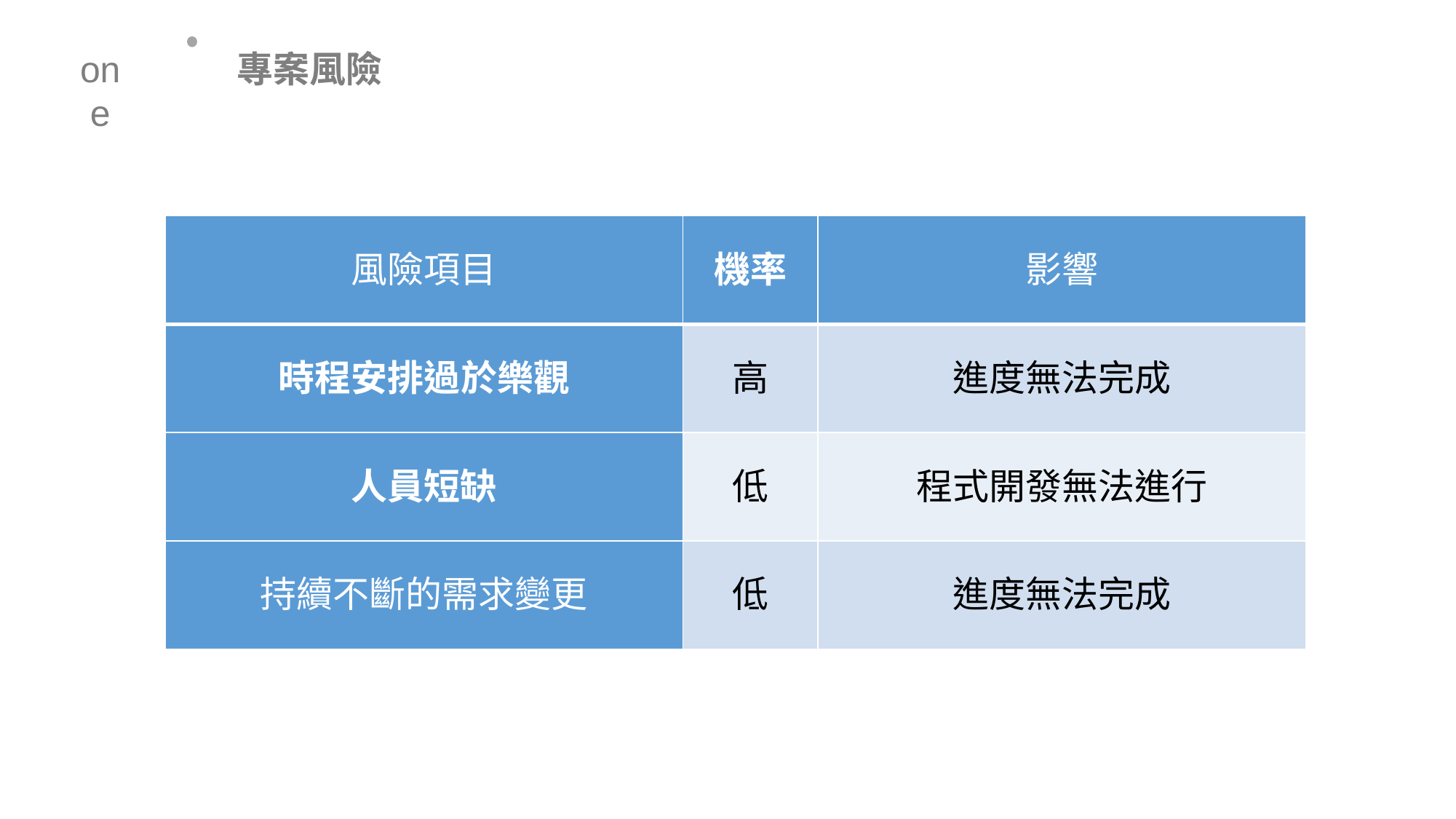

專案風險

one
| 風險項目 | 機率 | 影響 |
| --- | --- | --- |
| 時程安排過於樂觀 | 高 | 進度無法完成 |
| 人員短缺 | 低 | 程式開發無法進行 |
| 持續不斷的需求變更 | 低 | 進度無法完成 |